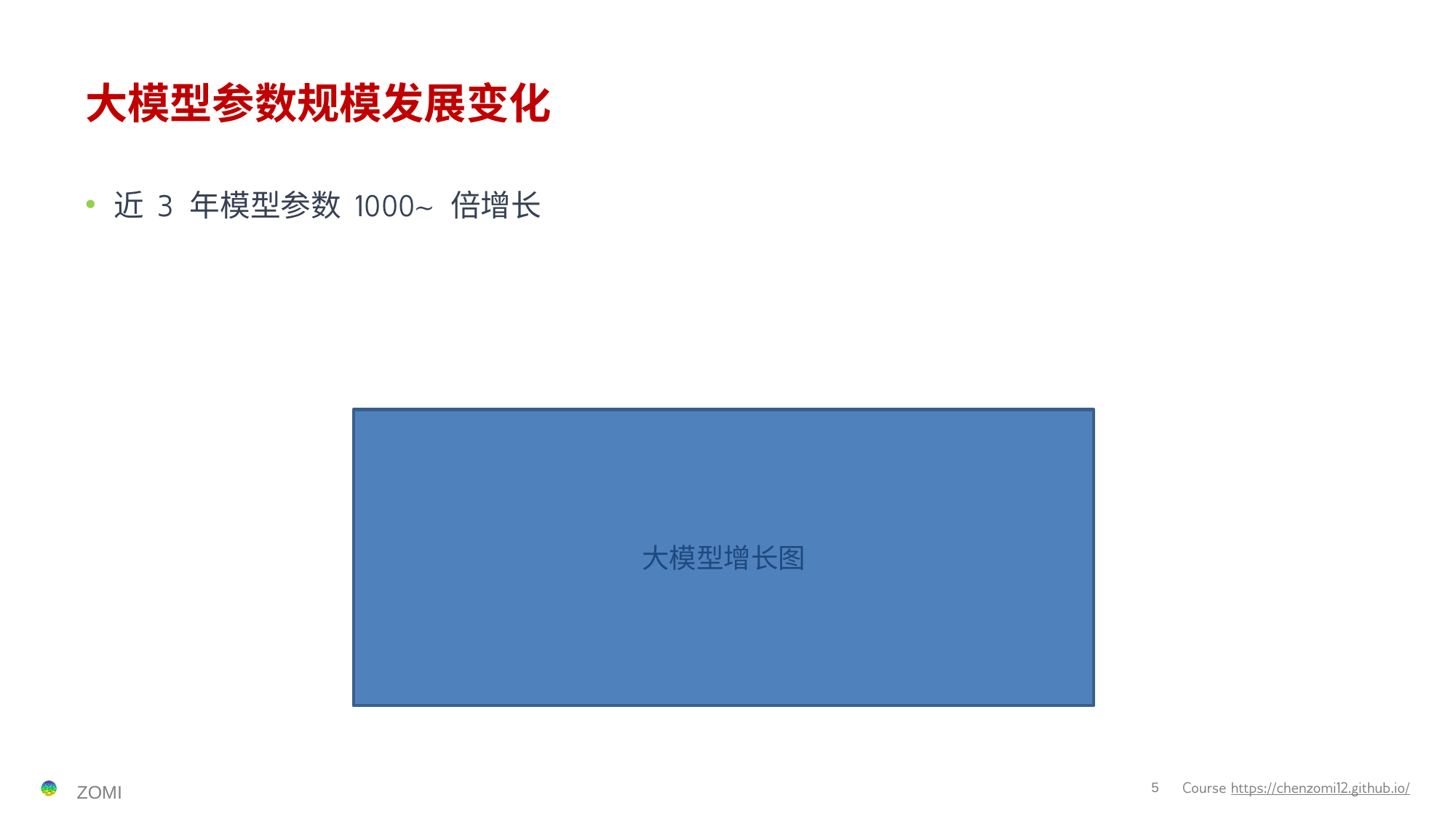

# 大模型参数规模发展变化
近 3 年模型参数 1000~ 倍增长
大模型增长图